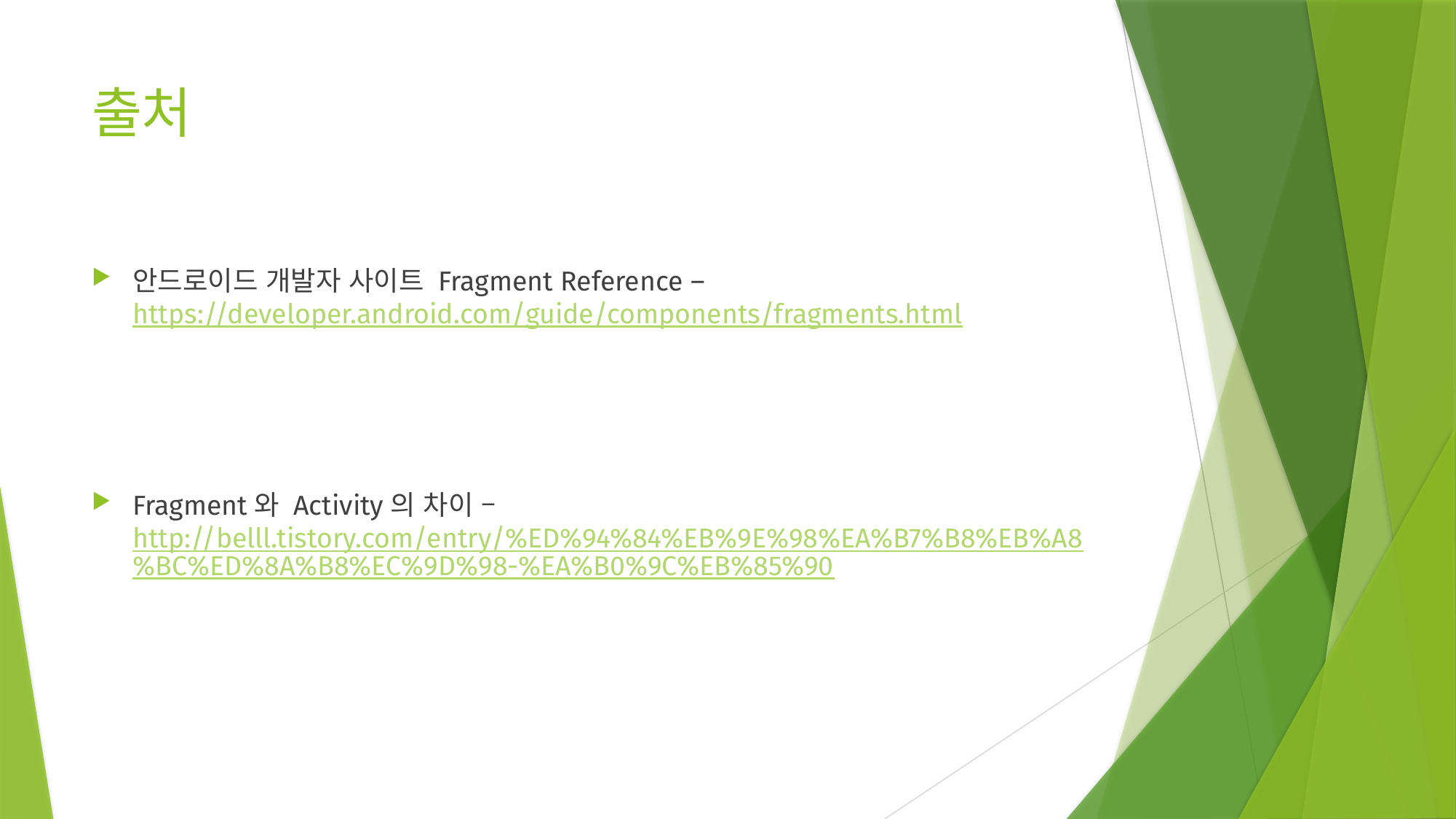

# 출처
안드로이드 개발자 사이트 Fragment Reference –
https://developer.android.com/guide/components/fragments.html

Fragment와 Activity의 차이 –
http://belll.tistory.com/entry/%ED%94%84%EB%9E%98%EA%B7%B8%EB%A8%BC%ED%8A%B8%EC%9D%98-%EA%B0%9C%EB%85%90